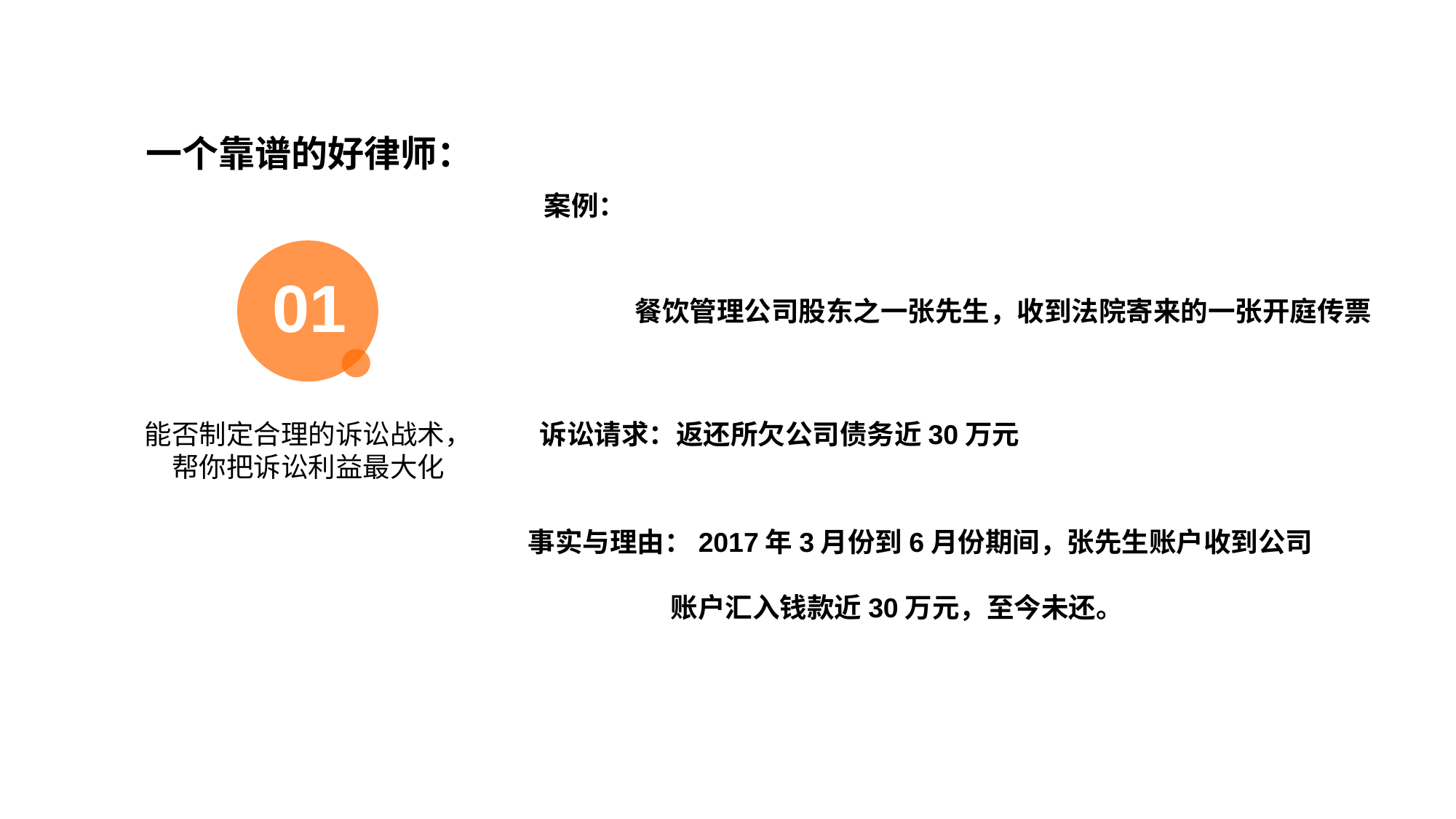

目录展示如果想增加/去除观点数量，复制增加/去除，间距均分
一个靠谱的好律师：
案例：

01
餐饮管理公司股东之一张先生，收到法院寄来的一张开庭传票

能否制定合理的诉讼战术，
帮你把诉讼利益最大化
诉讼请求：返还所欠公司债务近30万元
事实与理由：2017年3月份到6月份期间，张先生账户收到公司

                      账户汇入钱款近30万元，至今未还。